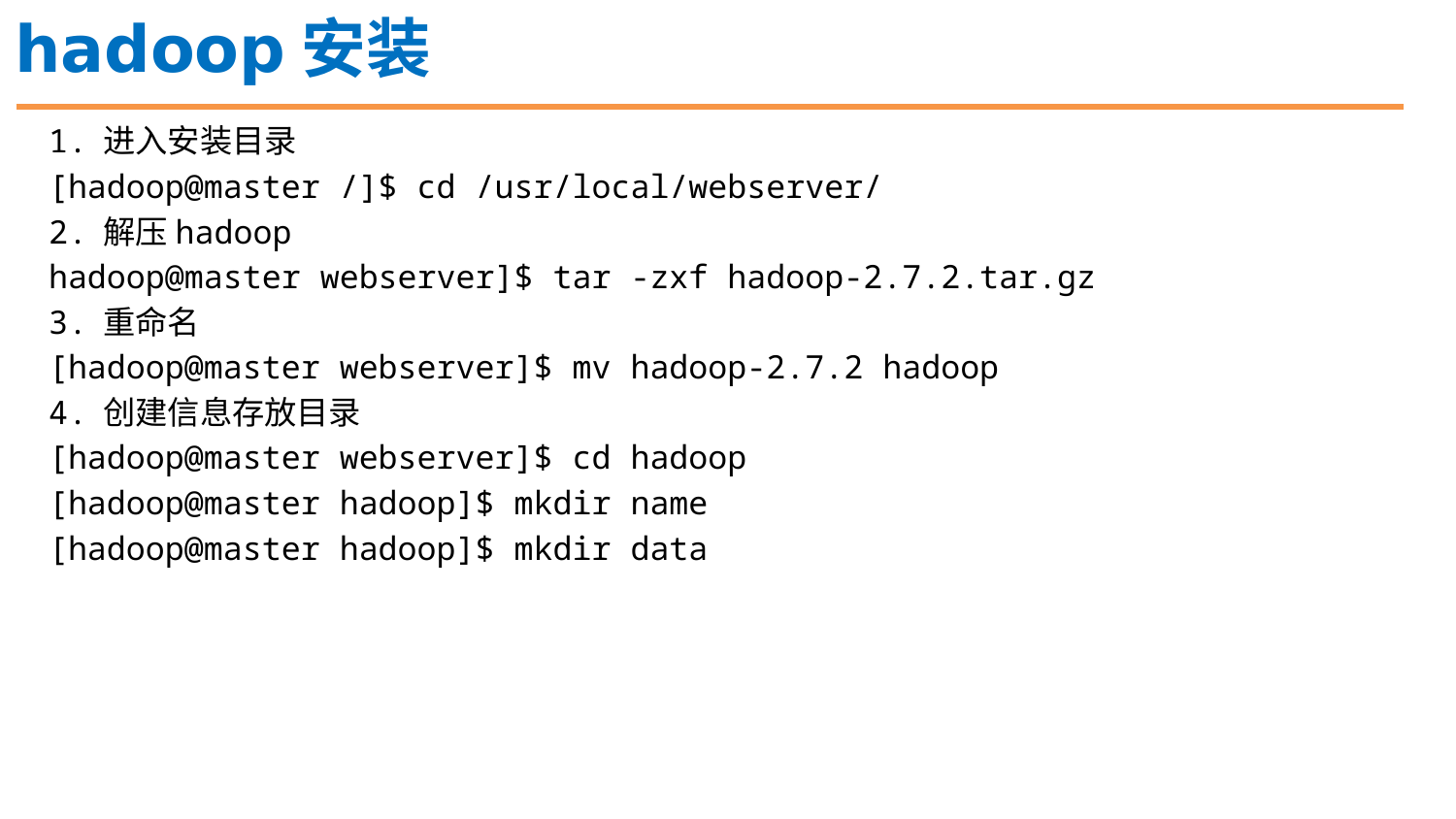

hadoop安装
1.	进入安装目录
[hadoop@master /]$ cd /usr/local/webserver/
2.	解压hadoop
hadoop@master webserver]$ tar -zxf hadoop-2.7.2.tar.gz
3.	重命名
[hadoop@master webserver]$ mv hadoop-2.7.2 hadoop
4.	创建信息存放目录
[hadoop@master webserver]$ cd hadoop
[hadoop@master hadoop]$ mkdir name
[hadoop@master hadoop]$ mkdir data